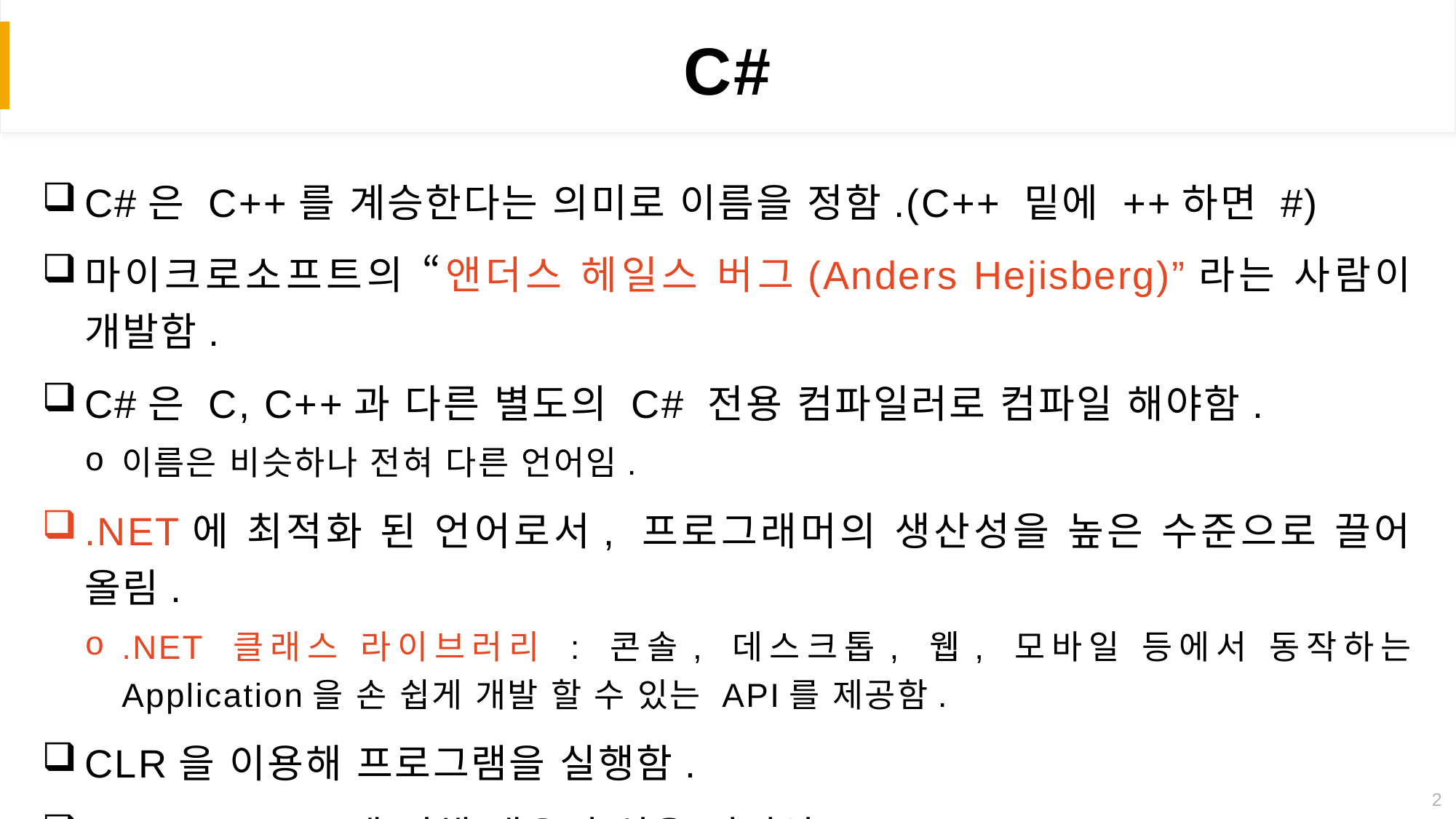

# C#
C#은 C++를 계승한다는 의미로 이름을 정함.(C++ 밑에 ++하면 #)
마이크로소프트의 “앤더스 헤일스 버그(Anders Hejisberg)”라는 사람이 개발함.
C#은 C, C++과 다른 별도의 C# 전용 컴파일러로 컴파일 해야함.
이름은 비슷하나 전혀 다른 언어임.
.NET에 최적화 된 언어로서, 프로그래머의 생산성을 높은 수준으로 끌어 올림.
.NET 클래스 라이브러리 : 콘솔, 데스크톱, 웹, 모바일 등에서 동작하는 Application을 손 쉽게 개발 할 수 있는 API를 제공함.
CLR을 이용해 프로그램을 실행함.
C, C++, Java에 비해 배우기 쉬운 언어임.

2